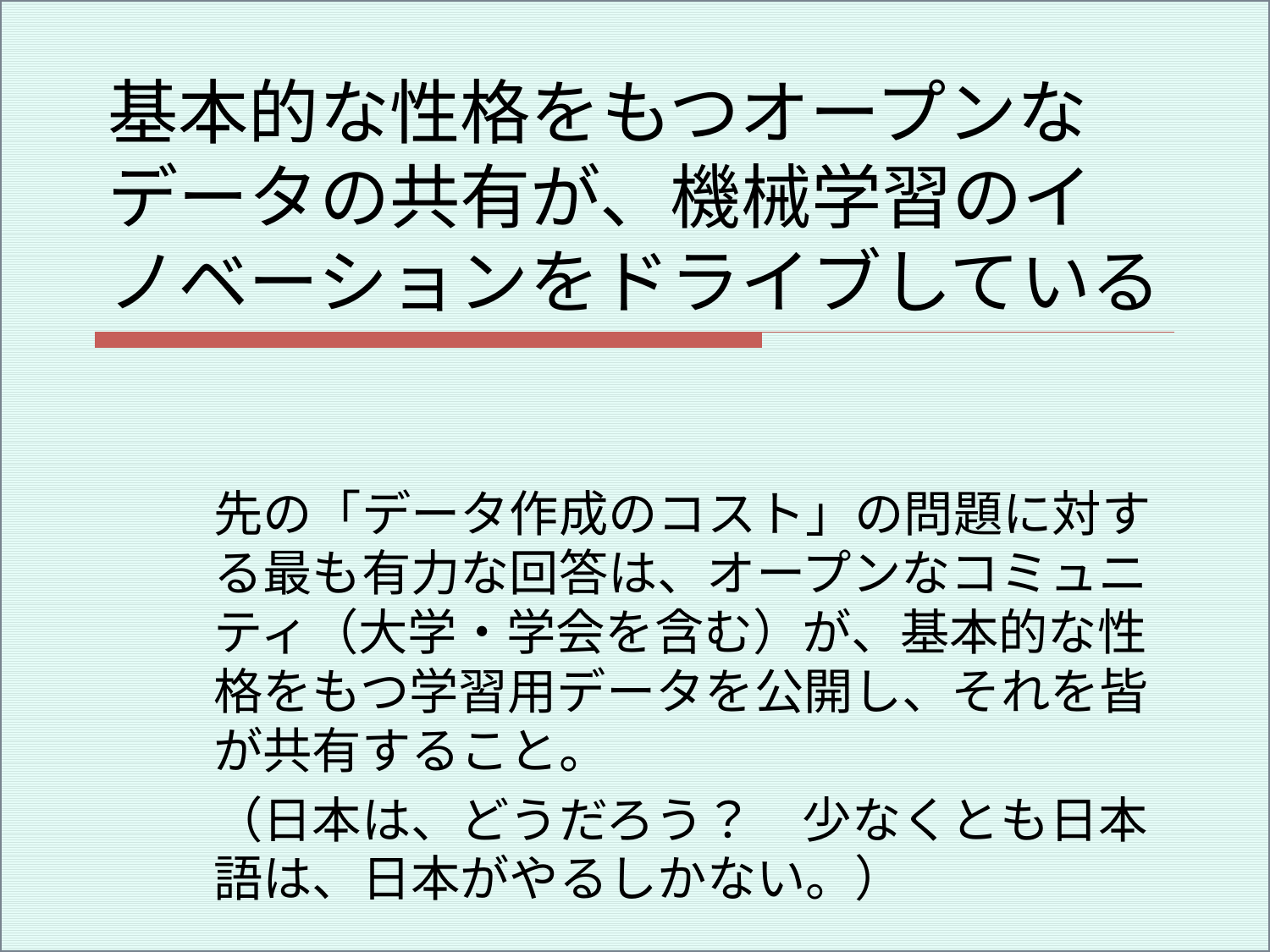

# 基本的な性格をもつオープンなデータの共有が、機械学習のイノベーションをドライブしている
先の「データ作成のコスト」の問題に対する最も有力な回答は、オープンなコミュニティ（大学・学会を含む）が、基本的な性格をもつ学習用データを公開し、それを皆が共有すること。
（日本は、どうだろう？　少なくとも日本語は、日本がやるしかない。）